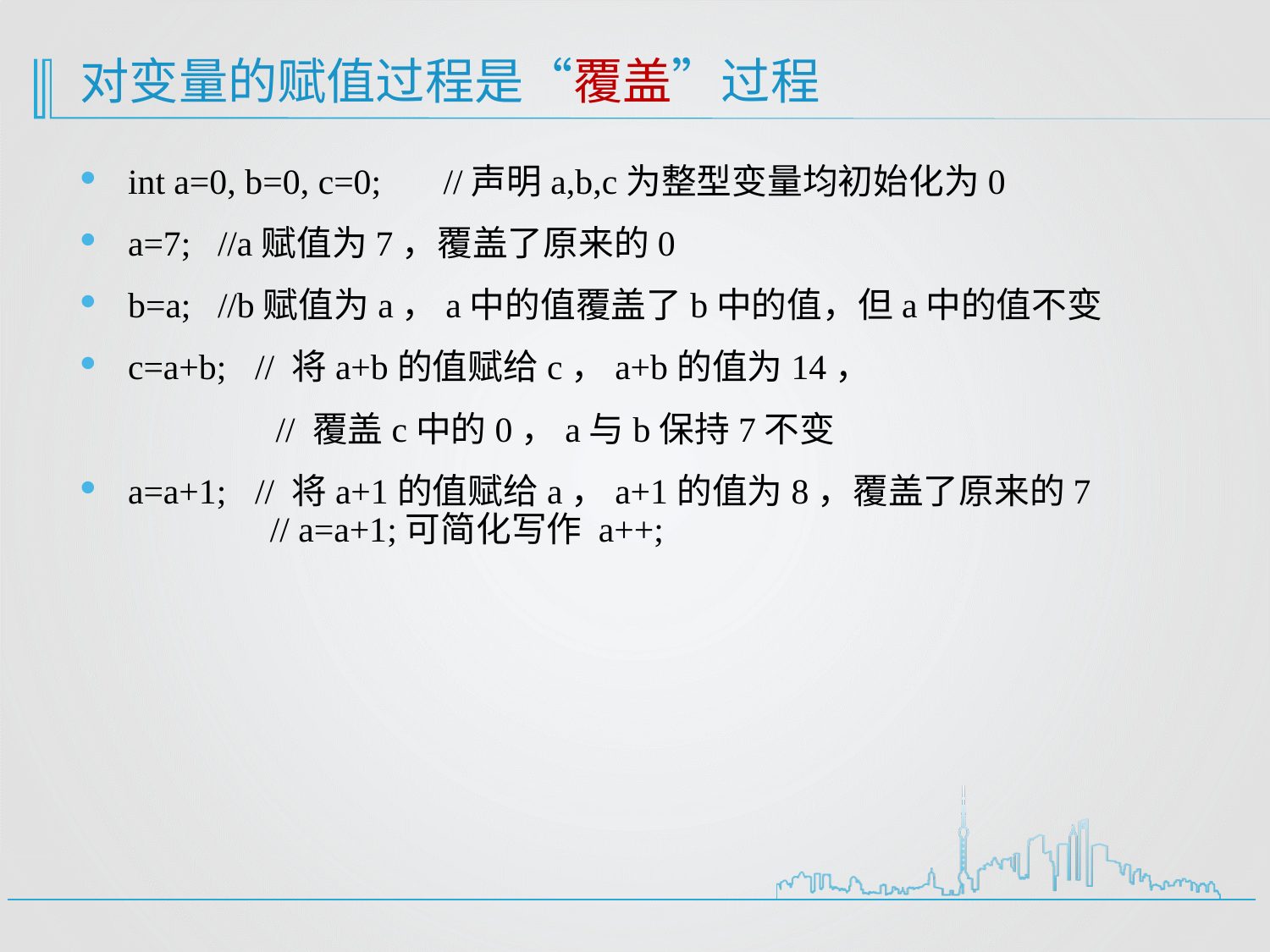

# 对变量的赋值过程是“覆盖”过程
int a=0, b=0, c=0;       //声明a,b,c为整型变量均初始化为0
a=7;   //a赋值为7，覆盖了原来的0
b=a;   //b赋值为a，a中的值覆盖了b中的值，但a中的值不变
c=a+b;	// 将a+b的值赋给c，a+b的值为14，
                      // 覆盖c中的0，a与b保持7不变
a=a+1;	// 将a+1的值赋给a，a+1的值为8，覆盖了原来的7
                // a=a+1;可简化写作 a++;